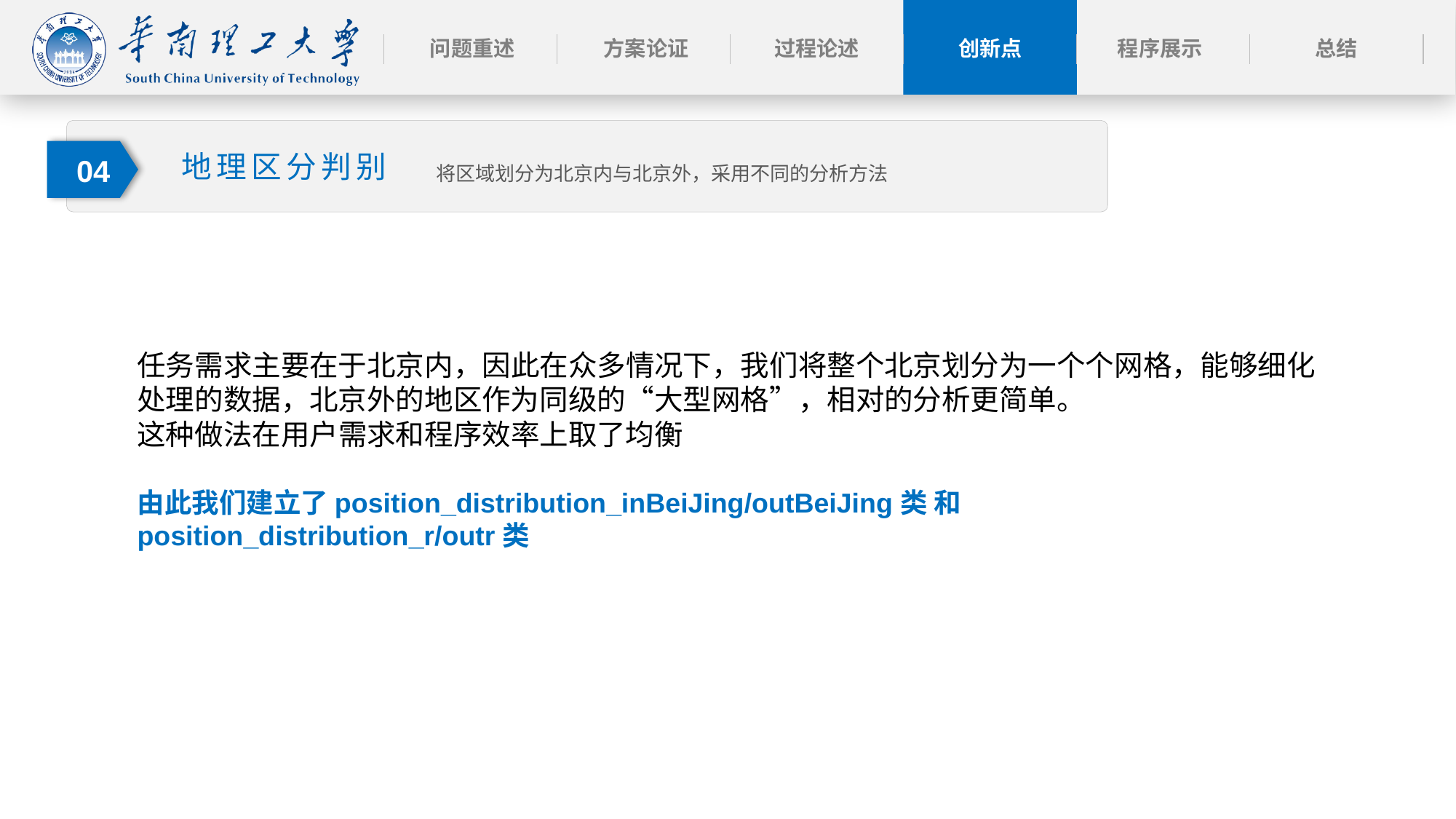

地理区分判别
将区域划分为北京内与北京外，采用不同的分析方法

04
任务需求主要在于北京内，因此在众多情况下，我们将整个北京划分为一个个网格，能够细化处理的数据，北京外的地区作为同级的“大型网格”，相对的分析更简单。
这种做法在用户需求和程序效率上取了均衡

由此我们建立了position_distribution_inBeiJing/outBeiJing类 和 position_distribution_r/outr类